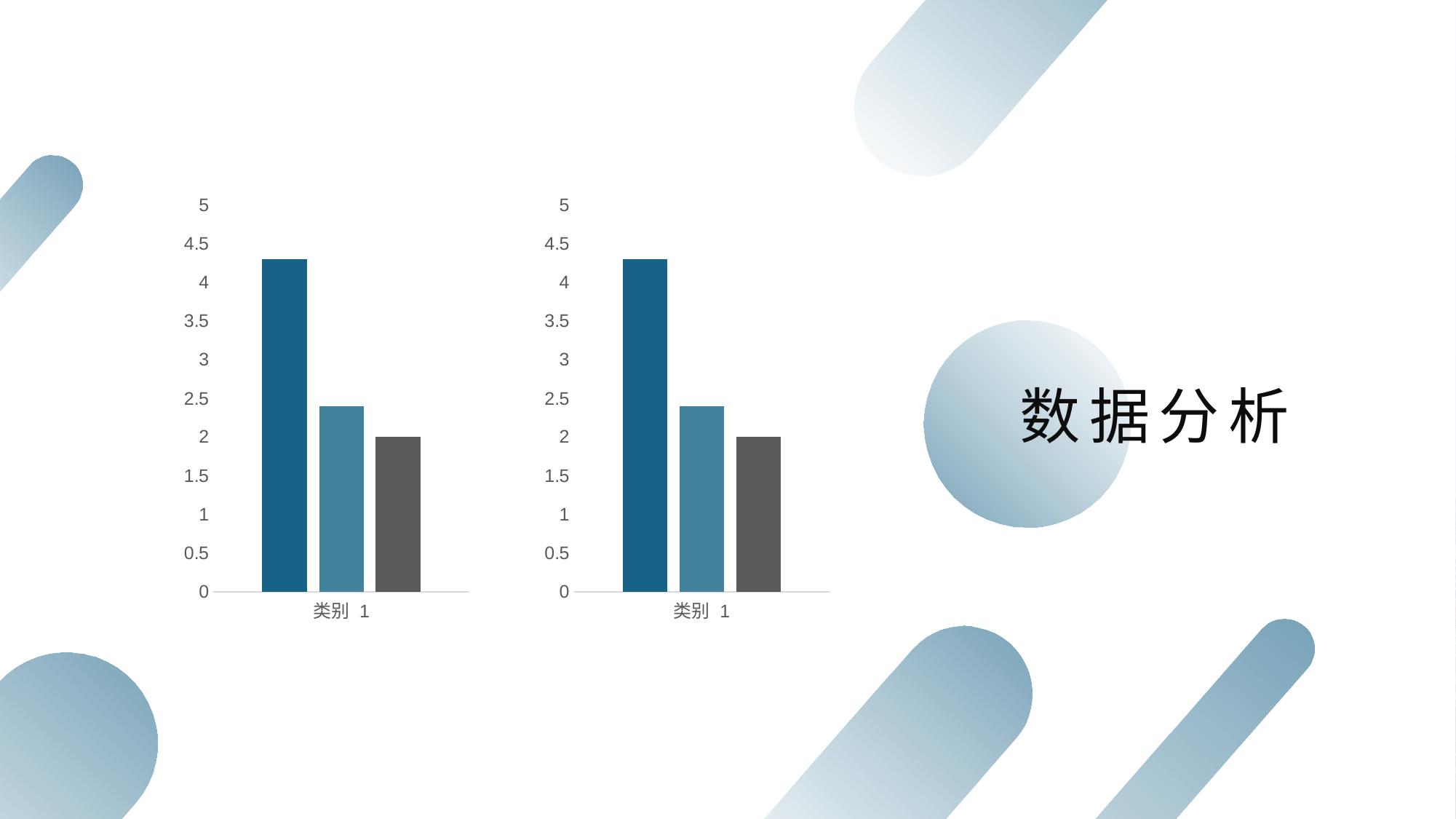

### Chart

| Category | 系列 1 | 系列 2 | 系列 3 |
|---|---|---|---|
| 类别 1 | 4.3 | 2.4 | 2.0 |

### Chart

| Category | 系列 1 | 系列 2 | 系列 3 |
|---|---|---|---|
| 类别 1 | 4.3 | 2.4 | 2.0 |

数据分析